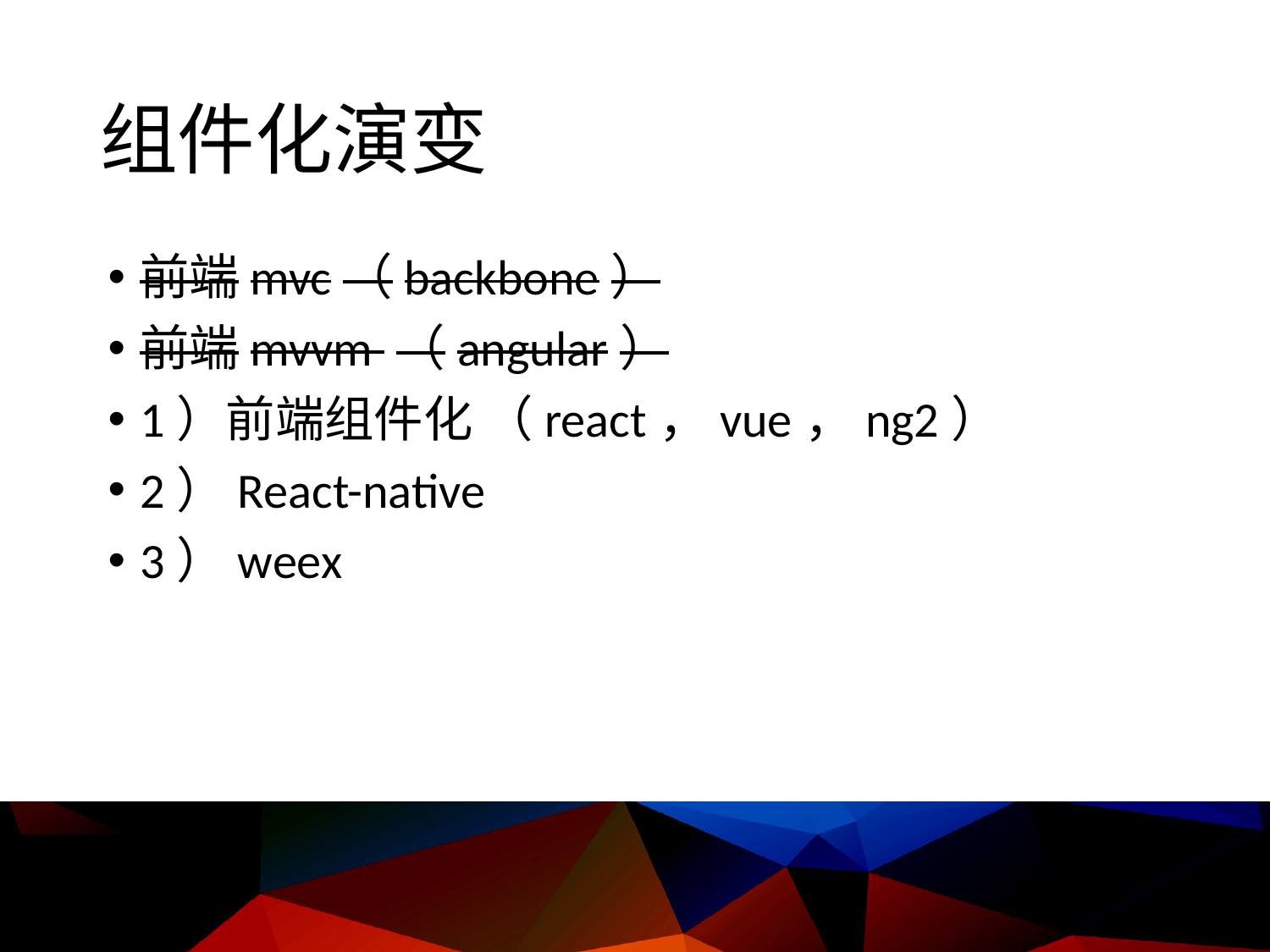

# 组件化演变

前端mvc（backbone）
前端mvvm （angular）
1）前端组件化 （react，vue，ng2）
2）React-native
3）weex